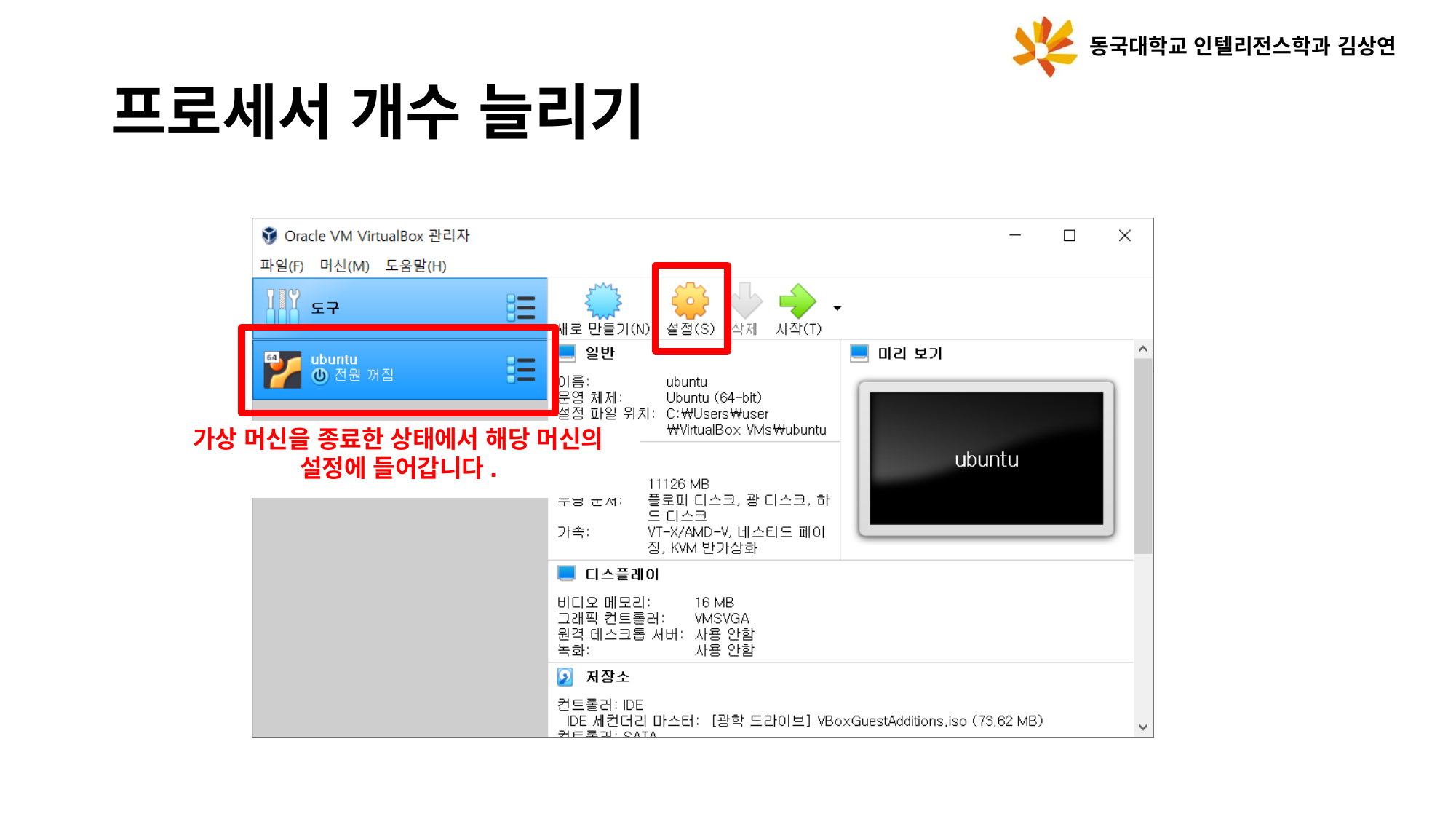

동국대학교 인텔리전스학과 김상연
# 프로세서 개수 늘리기

가상 머신을 종료한 상태에서 해당 머신의
설정에 들어갑니다.